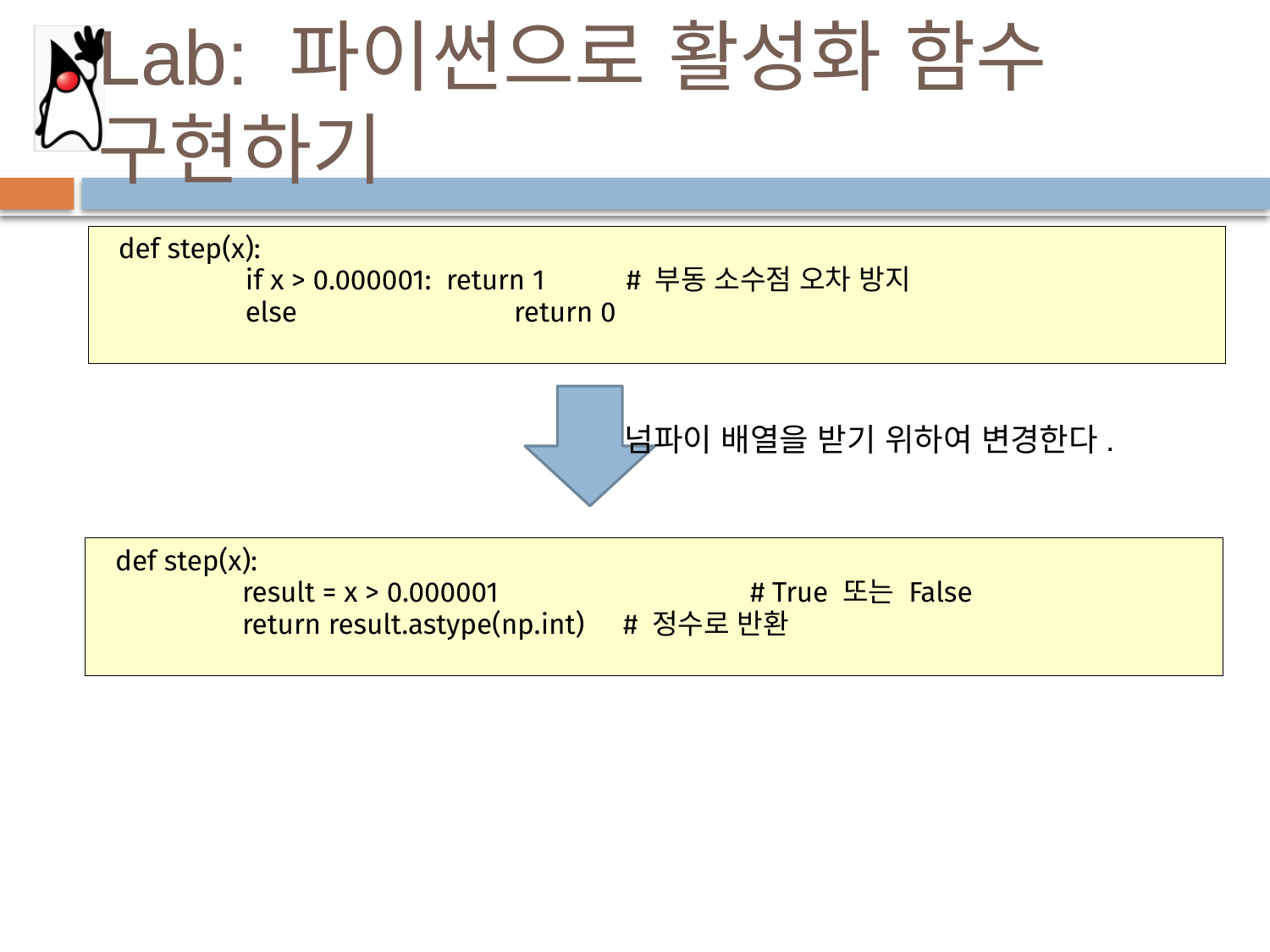

# Lab: 파이썬으로 활성화 함수 구현하기
def step(x):
	if x > 0.000001:  return 1	# 부동 소수점 오차 방지
	else	   	  return 0

넘파이 배열을 받기 위하여 변경한다.
def step(x):
	result = x > 0.000001		# True 또는 False
	return result.astype(np.int)	# 정수로 반환